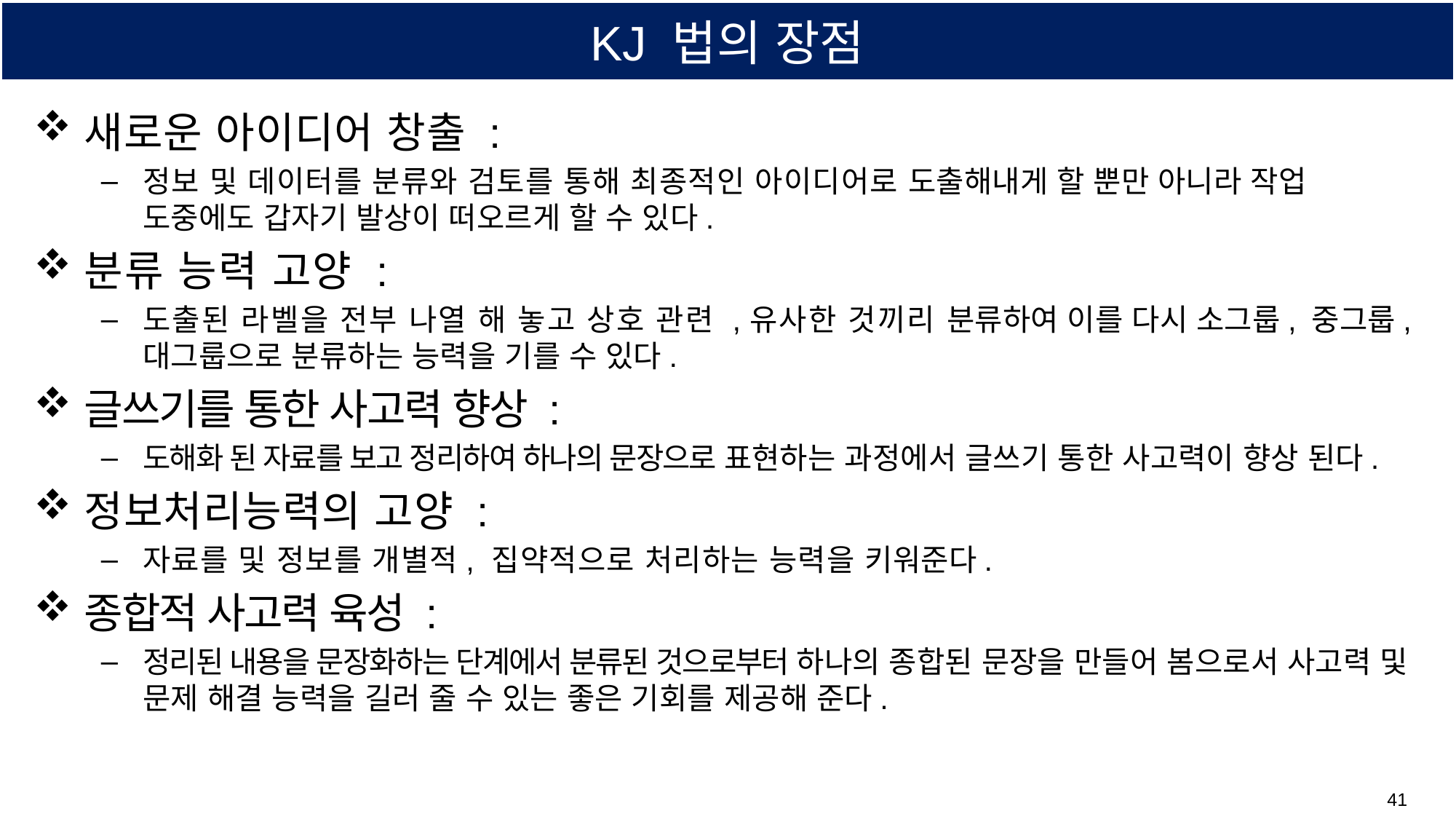

# KJ 법의 장점
새로운 아이디어 창출 :
정보 및 데이터를 분류와 검토를 통해 최종적인 아이디어로 도출해내게 할 뿐만 아니라 작업 도중에도 갑자기 발상이 떠오르게 할 수 있다.
분류 능력 고양 :
도출된 라벨을 전부 나열 해 놓고 상호 관련 ,유사한 것끼리 분류하여 이를 다시 소그룹, 중그룹, 대그룹으로 분류하는 능력을 기를 수 있다.
글쓰기를 통한 사고력 향상 :
도해화 된 자료를 보고 정리하여 하나의 문장으로 표현하는 과정에서 글쓰기 통한 사고력이 향상 된다.
정보처리능력의 고양 :
자료를 및 정보를 개별적, 집약적으로 처리하는 능력을 키워준다.
종합적 사고력 육성 :
정리된 내용을 문장화하는 단계에서 분류된 것으로부터 하나의 종합된 문장을 만들어 봄으로서 사고력 및 문제 해결 능력을 길러 줄 수 있는 좋은 기회를 제공해 준다.